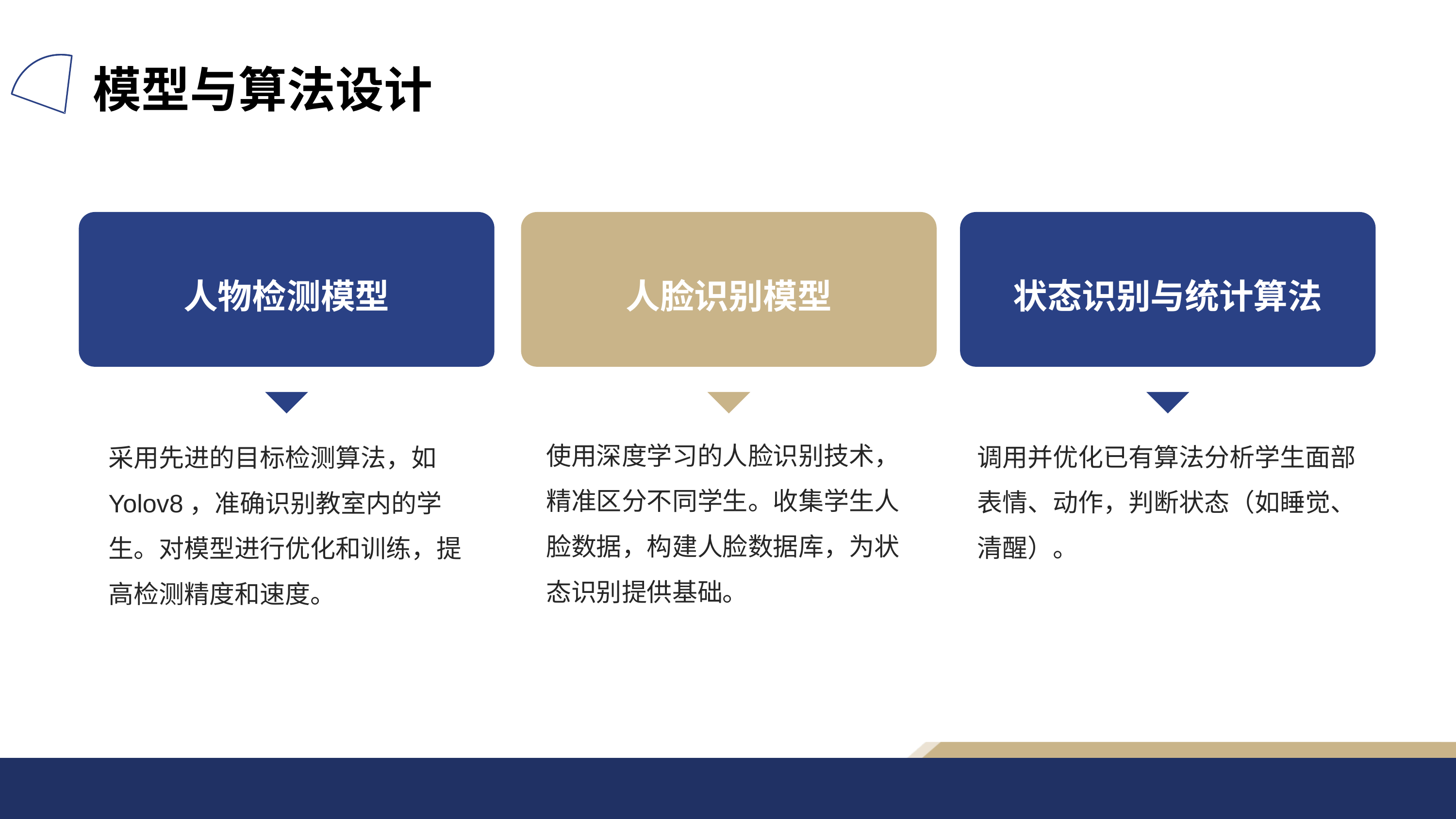

模型与算法设计

人物检测模型

人脸识别模型

状态识别与统计算法

使用深度学习的人脸识别技术，精准区分不同学生。收集学生人脸数据，构建人脸数据库，为状态识别提供基础。

调用并优化已有算法分析学生面部表情、动作，判断状态（如睡觉、清醒）。
采用先进的目标检测算法，如 Yolov8，准确识别教室内的学生。对模型进行优化和训练，提高检测精度和速度。